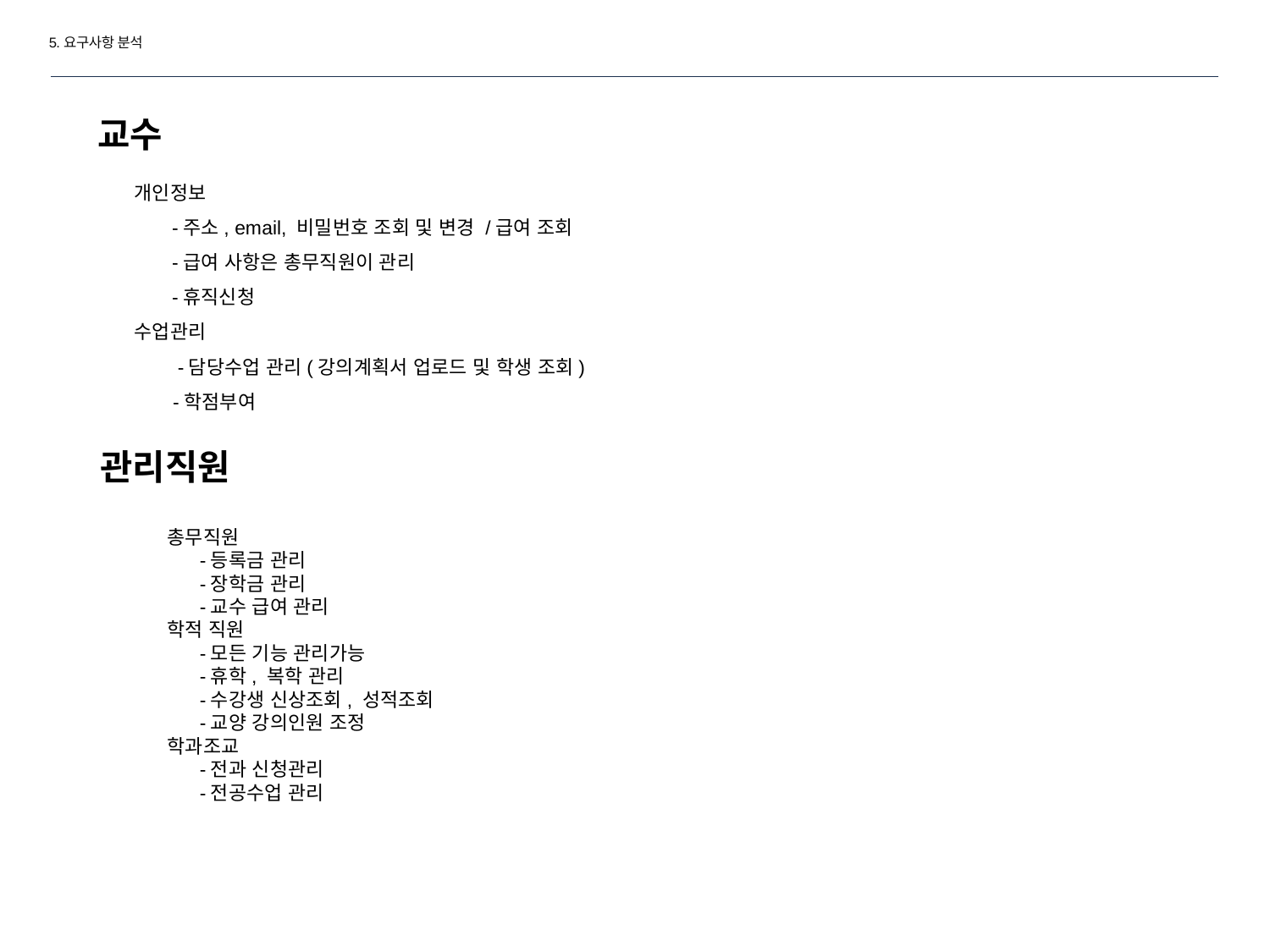

5.요구사항 분석
교수
# 개인정보 -주소, email, 비밀번호 조회 및 변경 /급여 조회 -급여 사항은 총무직원이 관리 -휴직신청 수업관리 -담당수업 관리(강의계획서 업로드 및 학생 조회) -학점부여
관리직원
총무직원
     -등록금 관리
     -장학금 관리
     -교수 급여 관리
학적 직원
     -모든 기능 관리가능
     -휴학, 복학 관리
     -수강생 신상조회, 성적조회
     -교양 강의인원 조정
학과조교
     -전과 신청관리
     -전공수업 관리